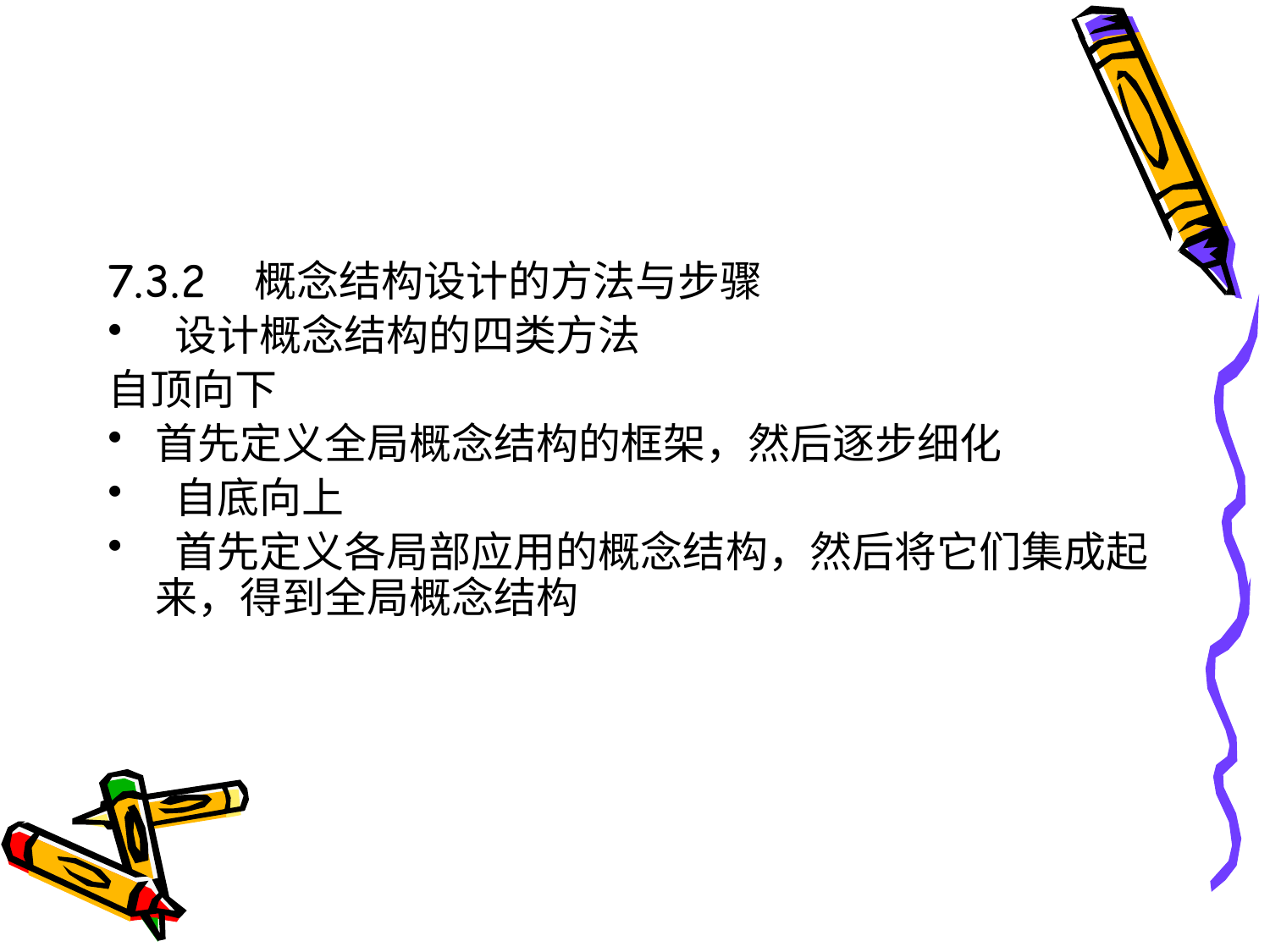

#
7.3.2   概念结构设计的方法与步骤
 设计概念结构的四类方法
自顶向下
首先定义全局概念结构的框架，然后逐步细化
 自底向上
 首先定义各局部应用的概念结构，然后将它们集成起来，得到全局概念结构